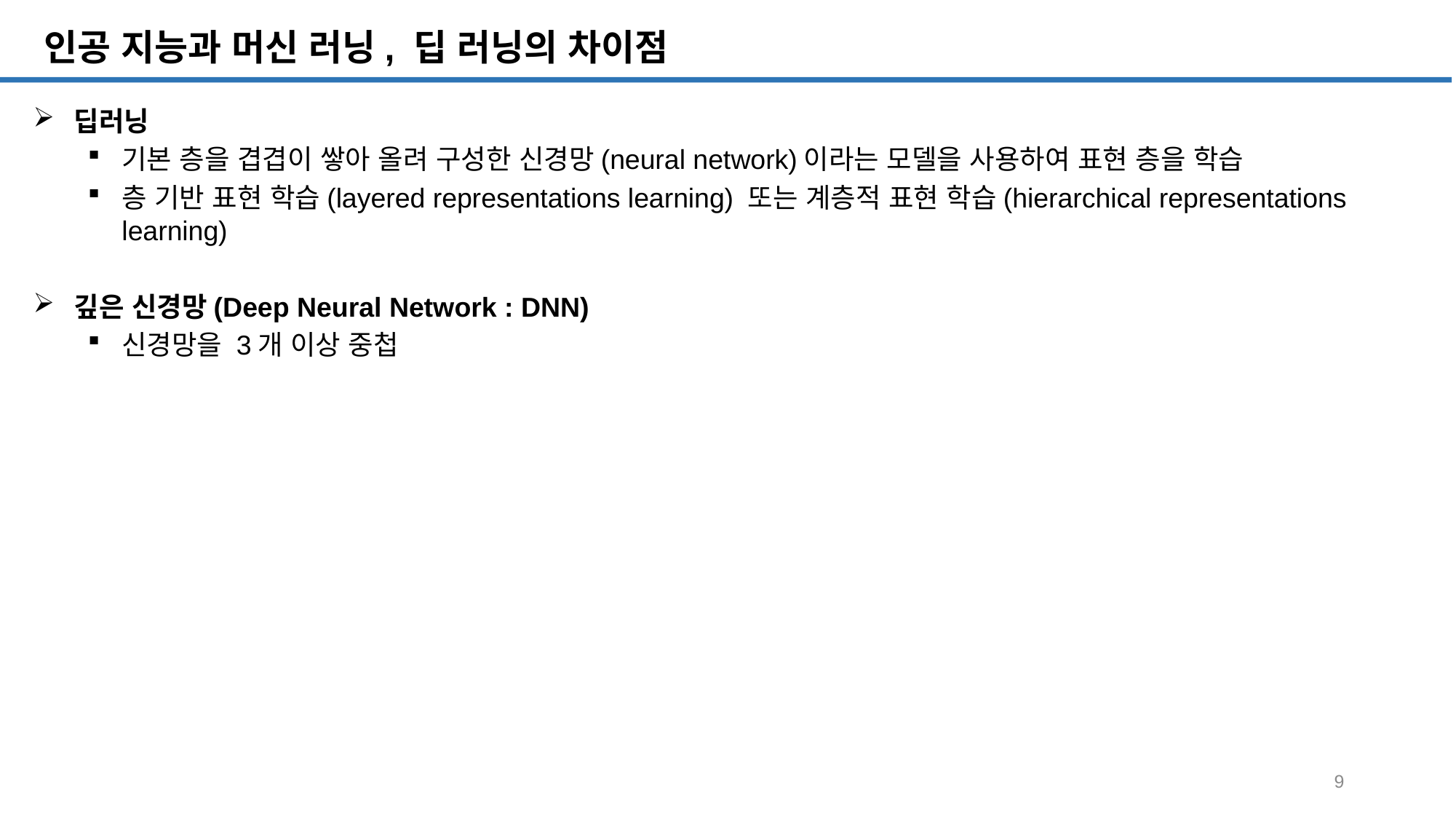

SQL 튜닝 개요
# 인공 지능과 머신 러닝, 딥 러닝의 차이점

딥러닝
기본 층을 겹겹이 쌓아 올려 구성한 신경망(neural network)이라는 모델을 사용하여 표현 층을 학습
층 기반 표현 학습(layered representations learning) 또는 계층적 표현 학습(hierarchical representations learning)

깊은 신경망(Deep Neural Network : DNN)
신경망을 3개 이상 중첩

9